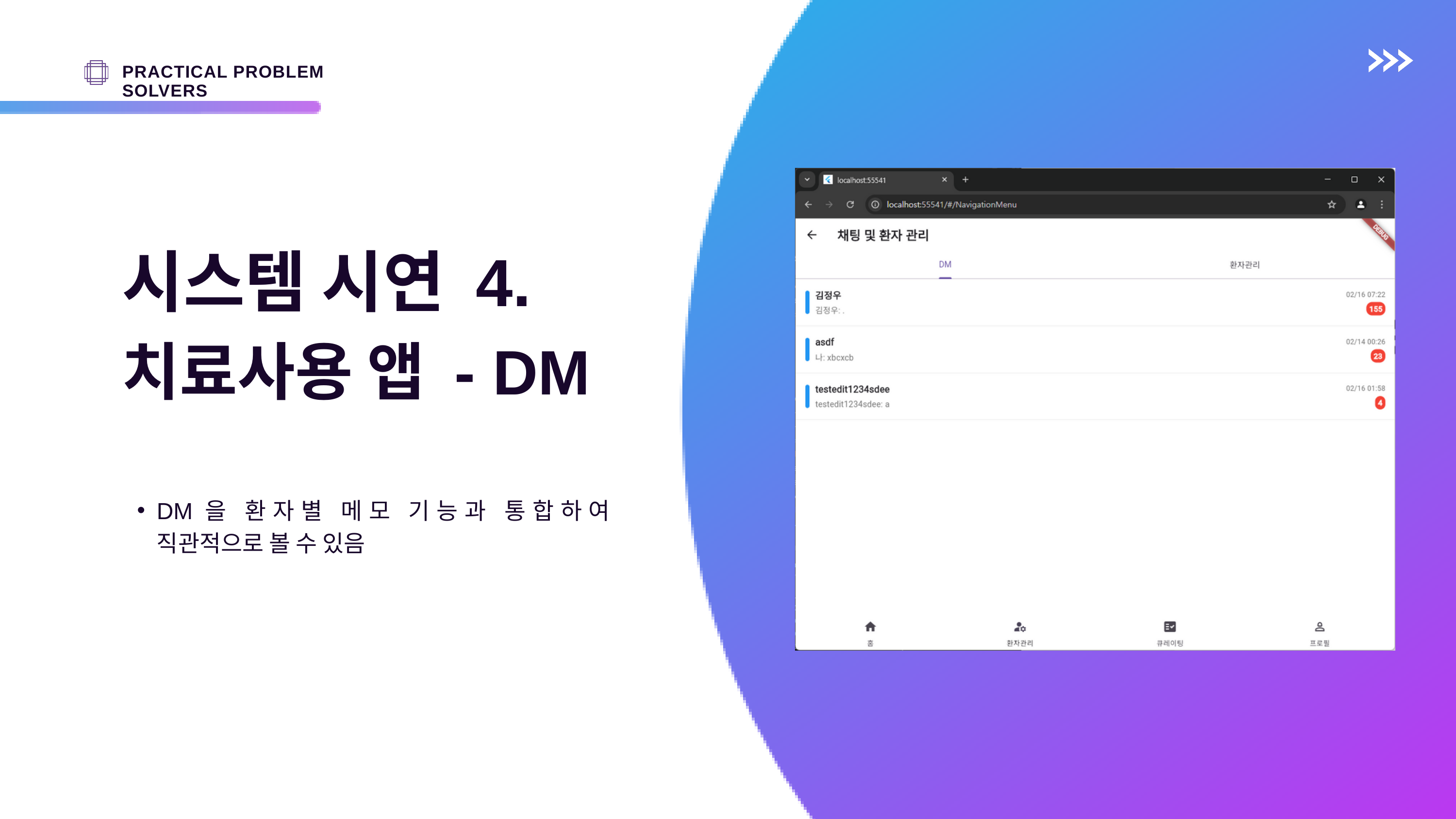

PRACTICAL PROBLEM SOLVERS

시스템 시연 4.
치료사용 앱 - DM
DM을 환자별 메모 기능과 통합하여 직관적으로 볼 수 있음